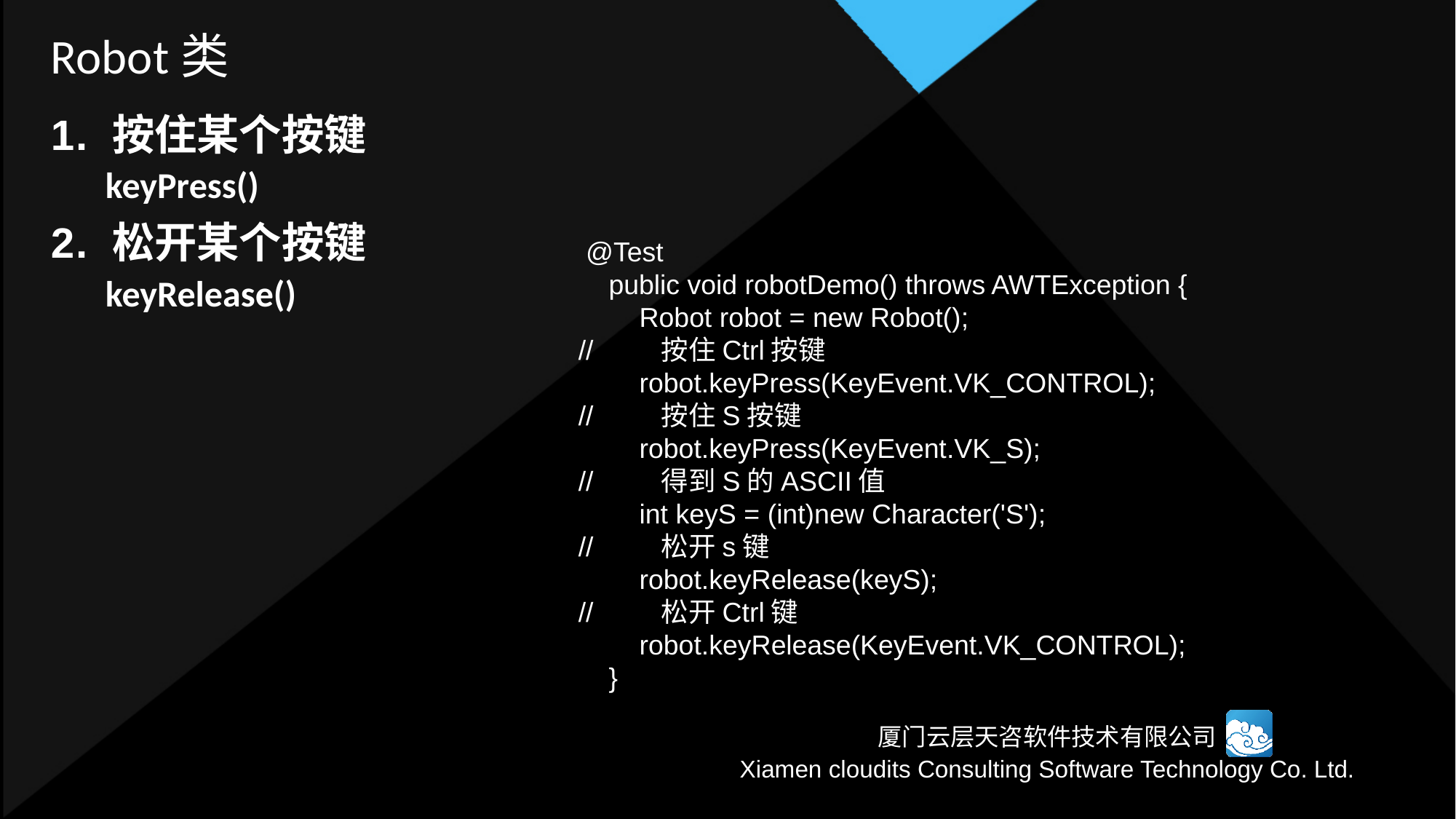

# Robot类
按住某个按键
keyPress()
松开某个按键
keyRelease()

 @Test
    public void robotDemo() throws AWTException {
        Robot robot = new Robot();
//        按住Ctrl按键
        robot.keyPress(KeyEvent.VK_CONTROL);
//        按住S按键
        robot.keyPress(KeyEvent.VK_S);
//        得到S的ASCII值
        int keyS = (int)new Character('S');
//        松开s键
        robot.keyRelease(keyS);
//        松开Ctrl键
        robot.keyRelease(KeyEvent.VK_CONTROL);
    }